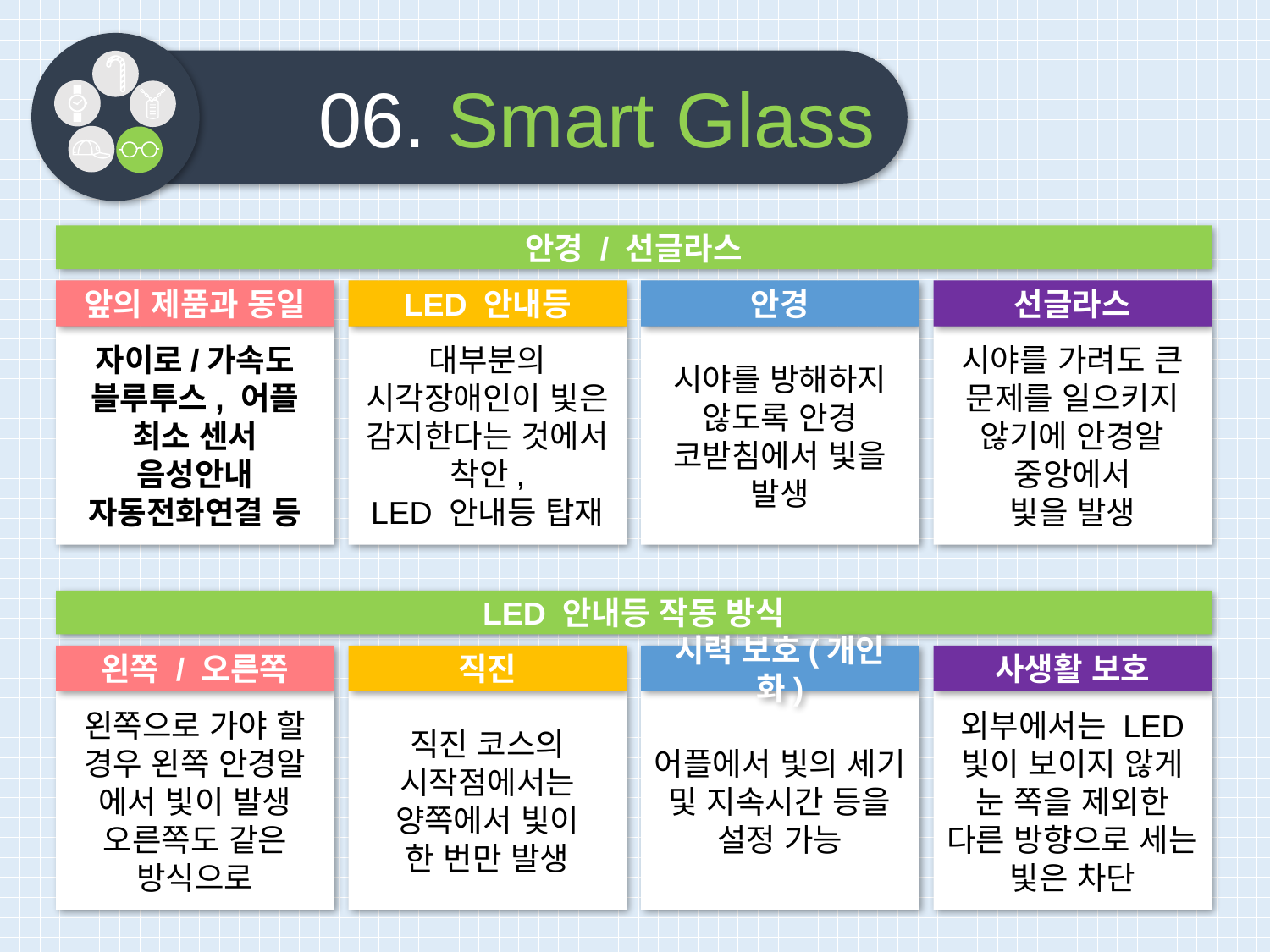

06. Smart Glass
안경 / 선글라스
앞의 제품과 동일
LED 안내등
안경
선글라스
자이로/가속도
블루투스, 어플
최소 센서
음성안내 자동전화연결 등
대부분의 시각장애인이 빛은 감지한다는 것에서 착안,
LED 안내등 탑재
시야를 방해하지 않도록 안경 코받침에서 빛을 발생
시야를 가려도 큰 문제를 일으키지 않기에 안경알 중앙에서
빛을 발생
LED 안내등 작동 방식
왼쪽 / 오른쪽
직진
시력 보호(개인화)
사생활 보호
왼쪽으로 가야 할 경우 왼쪽 안경알 에서 빛이 발생 오른쪽도 같은 방식으로
직진 코스의 시작점에서는 양쪽에서 빛이
한 번만 발생
어플에서 빛의 세기 및 지속시간 등을 설정 가능
외부에서는 LED 빛이 보이지 않게 눈 쪽을 제외한 다른 방향으로 세는 빛은 차단